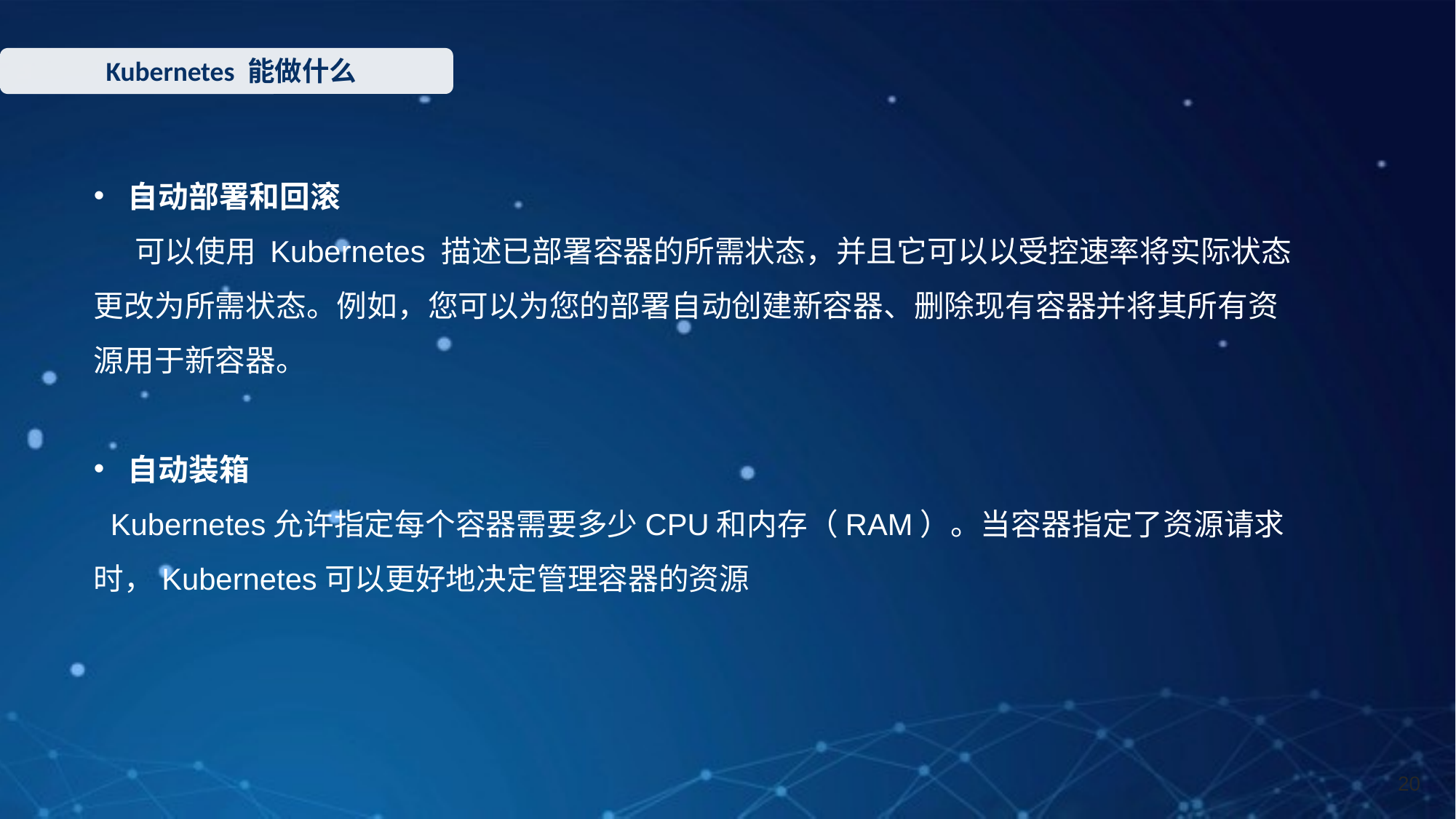

Kubernetes 能做什么

自动部署和回滚
     可以使用 Kubernetes 描述已部署容器的所需状态，并且它可以以受控速率将实际状态更改为所需状态。例如，您可以为您的部署自动创建新容器、删除现有容器并将其所有资源用于新容器。

自动装箱
  Kubernetes允许指定每个容器需要多少CPU和内存（RAM）。当容器指定了资源请求时，Kubernetes可以更好地决定管理容器的资源